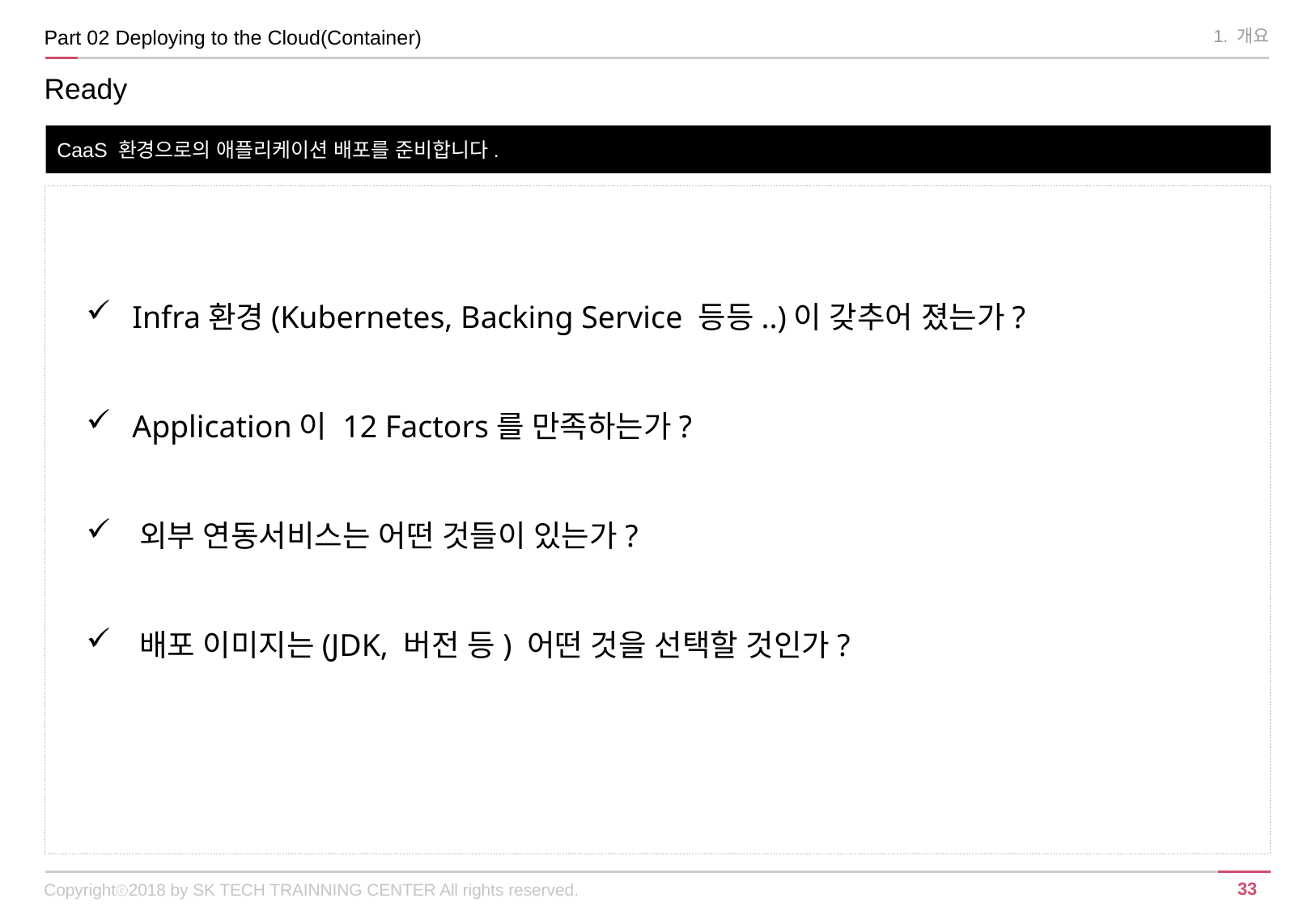

Part 02 Deploying to the Cloud(Container)
1. 개요
Ready
CaaS 환경으로의 애플리케이션 배포를 준비합니다.
 Infra환경(Kubernetes, Backing Service 등등..)이 갖추어 졌는가?

 Application이 12 Factors를 만족하는가?

 외부 연동서비스는 어떤 것들이 있는가?

 배포 이미지는(JDK, 버전 등) 어떤 것을 선택할 것인가?
Copyrightⓒ2018 by SK TECH TRAINNING CENTER All rights reserved.